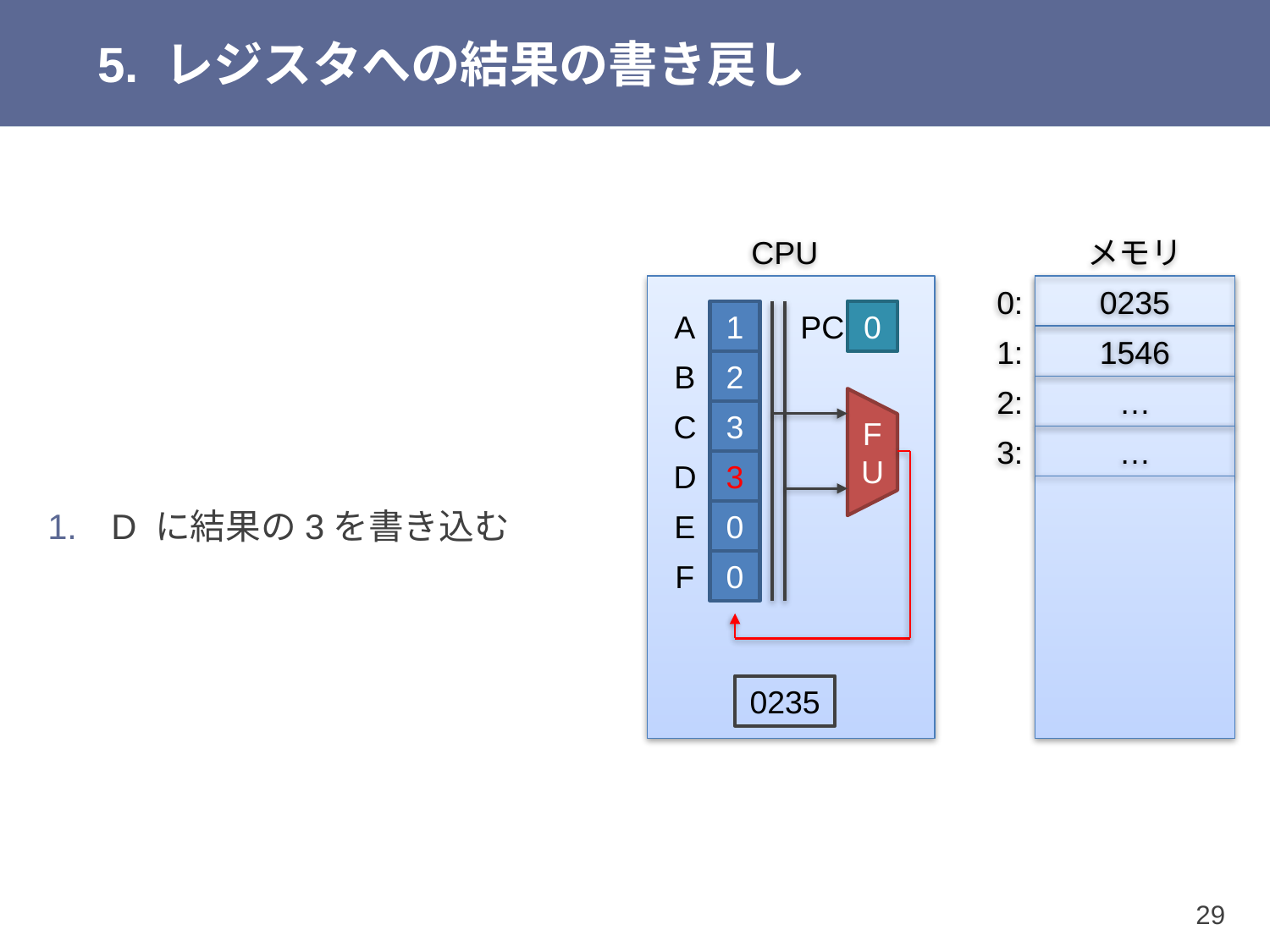

# 5. レジスタへの結果の書き戻し
CPU
メモリ
D に結果の3を書き込む

0:
0235

A
1
PC
0
1:
1546
B
2
2:
…
C
3
3:
…
FU
D
3
E
0
F
0
0235